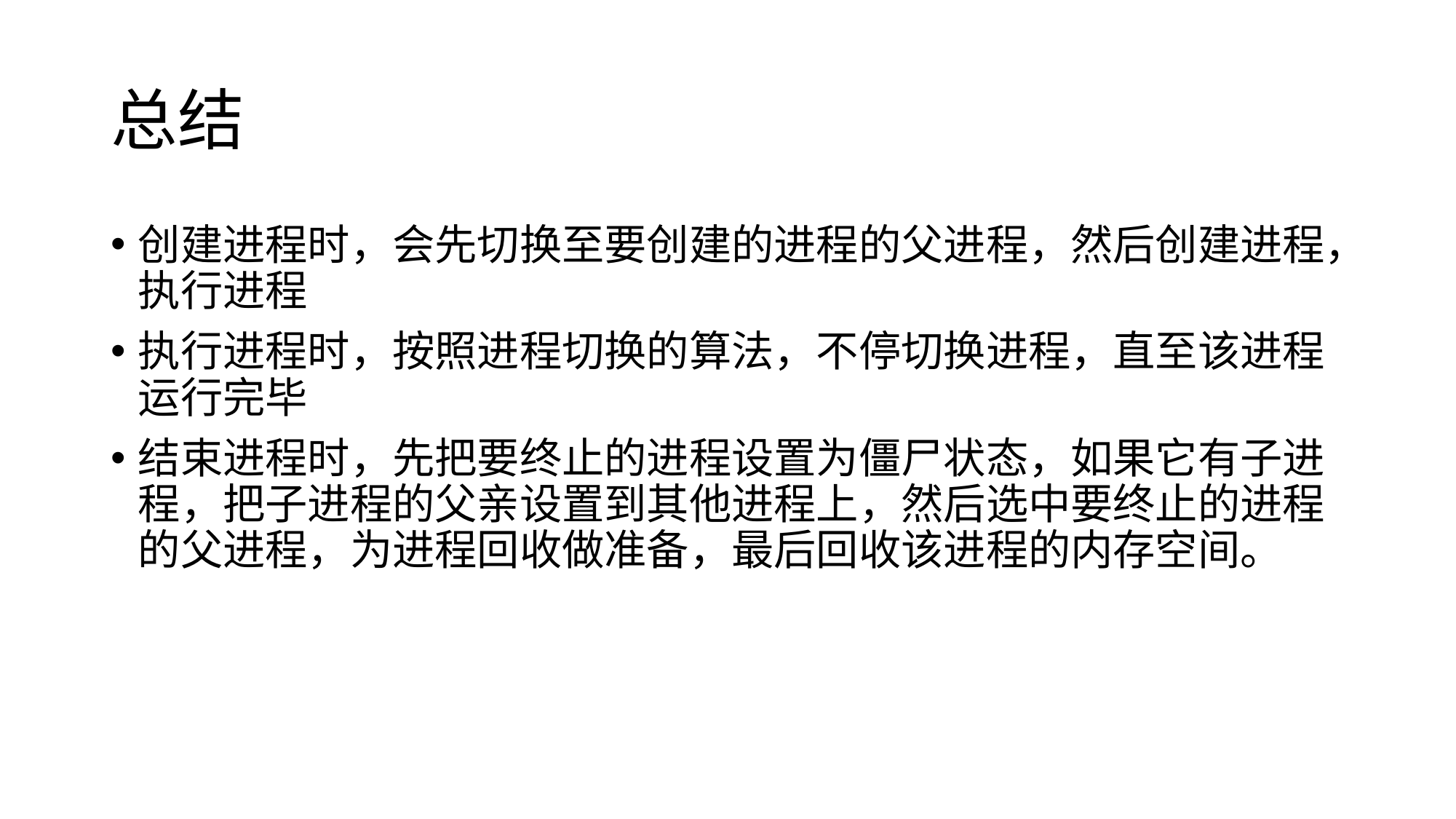

# 总结
创建进程时，会先切换至要创建的进程的父进程，然后创建进程，执行进程
执行进程时，按照进程切换的算法，不停切换进程，直至该进程运行完毕
结束进程时，先把要终止的进程设置为僵尸状态，如果它有子进程，把子进程的父亲设置到其他进程上，然后选中要终止的进程的父进程，为进程回收做准备，最后回收该进程的内存空间。